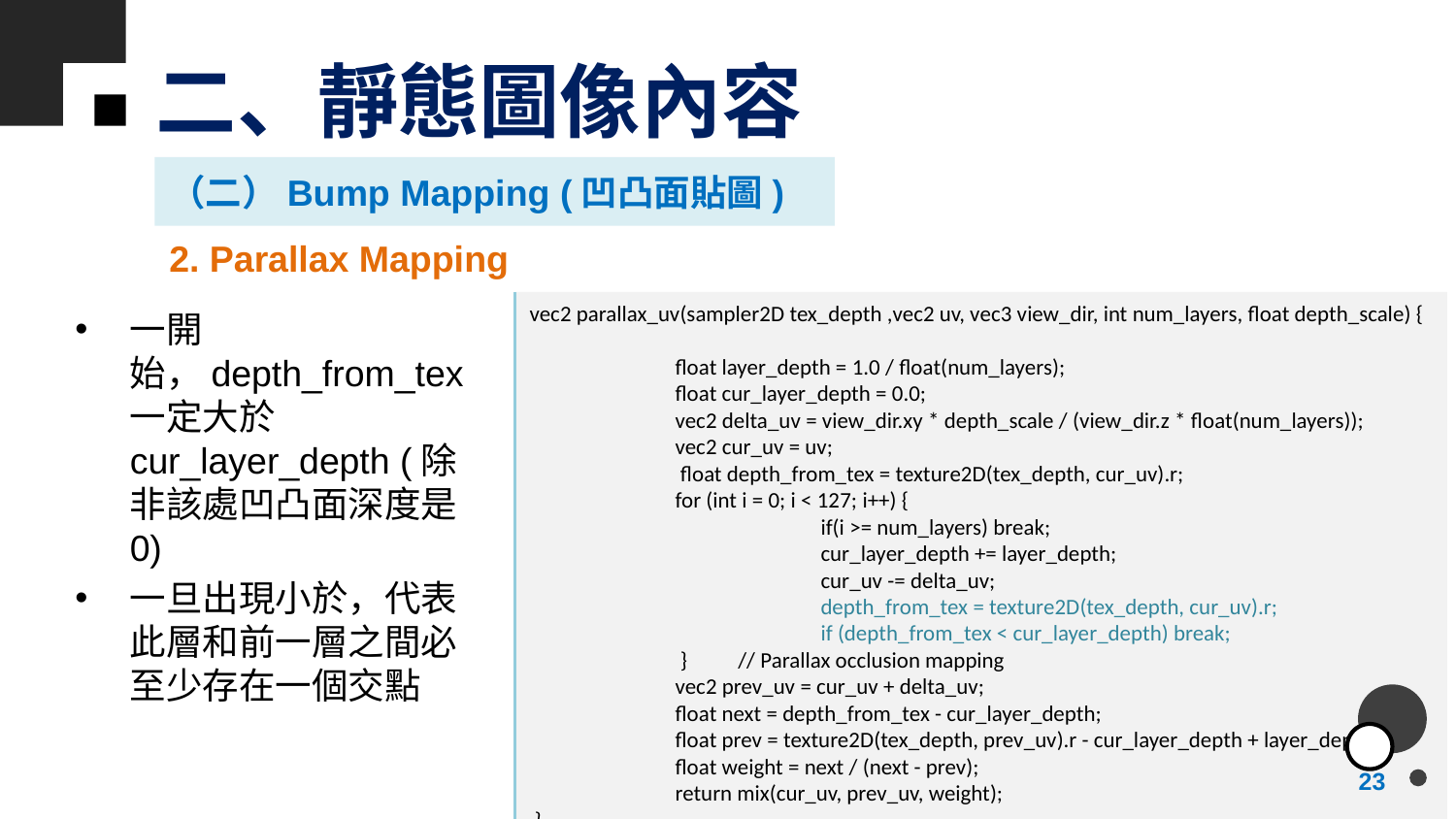

# 二、靜態圖像內容
（二）Bump Mapping (凹凸面貼圖)
2. Parallax Mapping
vec2 parallax_uv(sampler2D tex_depth ,vec2 uv, vec3 view_dir, int num_layers, float depth_scale) {
	float layer_depth = 1.0 / float(num_layers);
	float cur_layer_depth = 0.0;
 	vec2 delta_uv = view_dir.xy * depth_scale / (view_dir.z * float(num_layers));
 	vec2 cur_uv = uv;
	 float depth_from_tex = texture2D(tex_depth, cur_uv).r;
	for (int i = 0; i < 127; i++) {
		if(i >= num_layers) break;
		cur_layer_depth += layer_depth;
		cur_uv -= delta_uv;
		depth_from_tex = texture2D(tex_depth, cur_uv).r;
		if (depth_from_tex < cur_layer_depth) break;
	 }          // Parallax occlusion mapping
	vec2 prev_uv = cur_uv + delta_uv;
	float next = depth_from_tex - cur_layer_depth;
	float prev = texture2D(tex_depth, prev_uv).r - cur_layer_depth + layer_depth;
	float weight = next / (next - prev);
	return mix(cur_uv, prev_uv, weight);
 }
一開始，depth_from_tex一定大於cur_layer_depth (除非該處凹凸面深度是0)
一旦出現小於，代表此層和前一層之間必至少存在一個交點

23